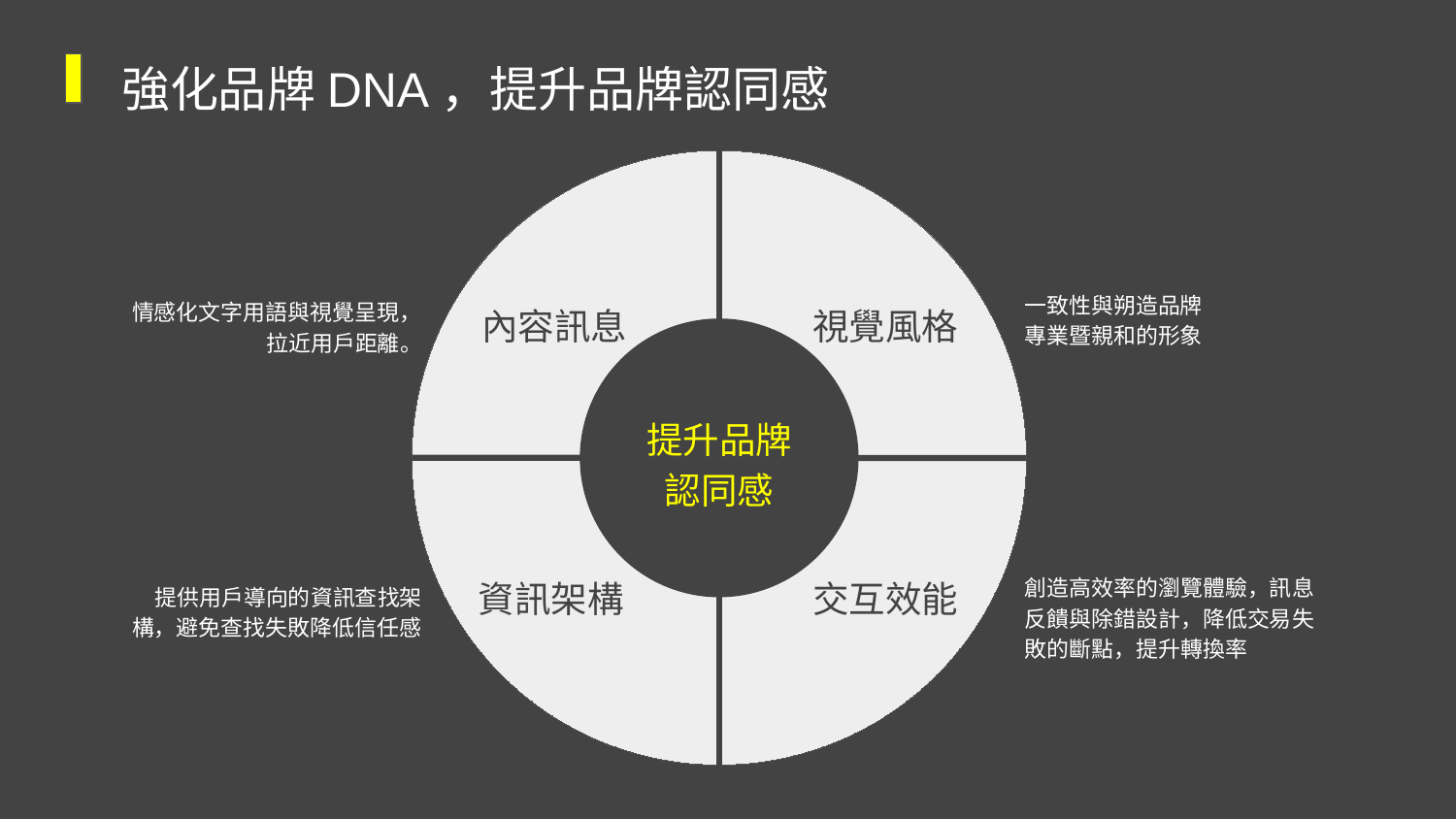

強化品牌DNA，提升品牌認同感

一致性與朔造品牌
專業暨親和的形象
情感化文字用語與視覺呈現，拉近用戶距離。
內容訊息
視覺風格

提升品牌
認同感

資訊架構
交互效能
創造高效率的瀏覽體驗，訊息反饋與除錯設計，降低交易失敗的斷點，提升轉換率
提供用戶導向的資訊查找架構，避免查找失敗降低信任感